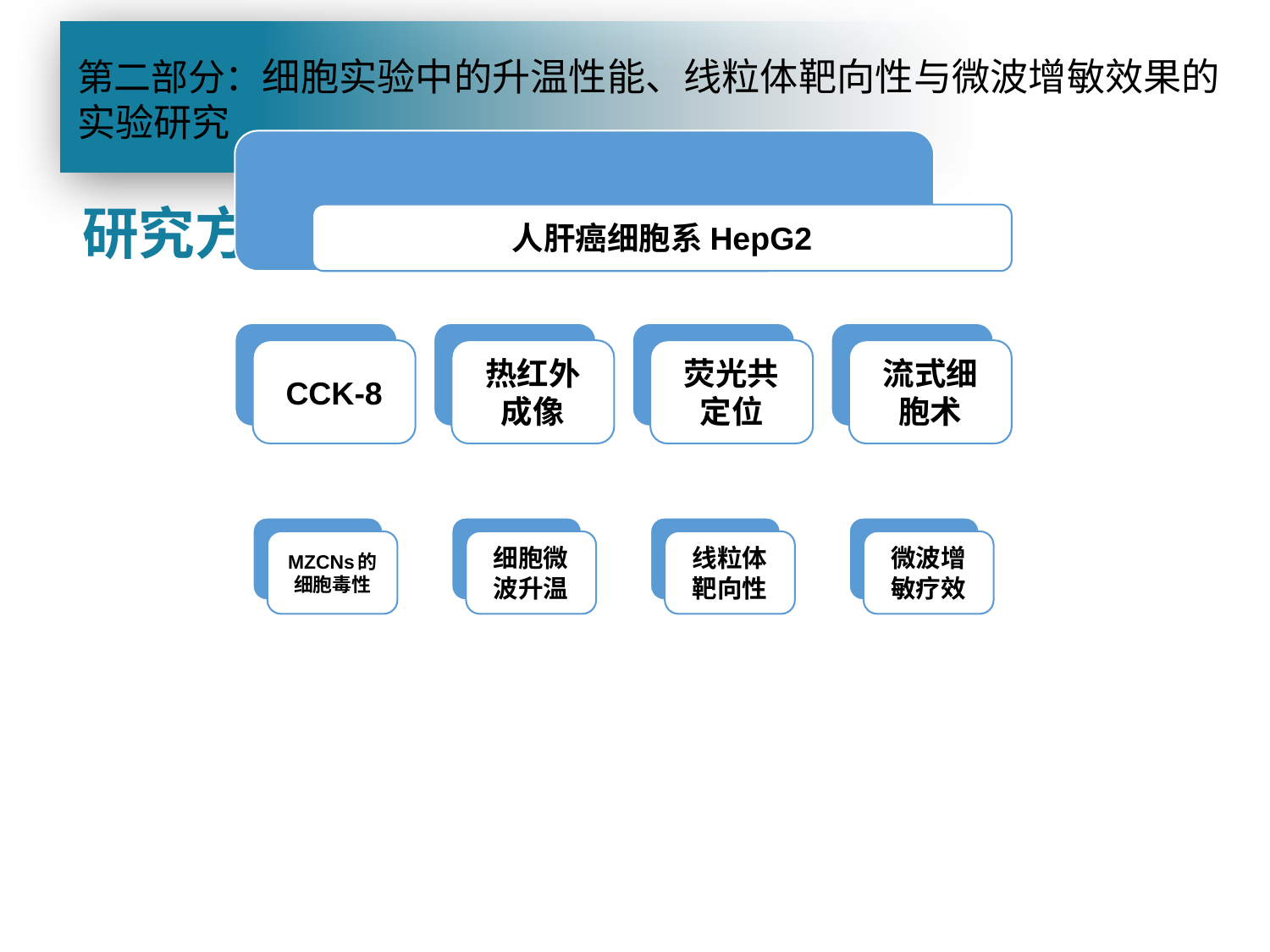

# 第二部分：细胞实验中的升温性能、线粒体靶向性与微波增敏效果的实验研究
人肝癌细胞系HepG2
CCK-8
MZCNs的细胞毒性
热红外成像
细胞微波升温
荧光共定位
流式细胞术
线粒体靶向性
微波增敏疗效
研究方法